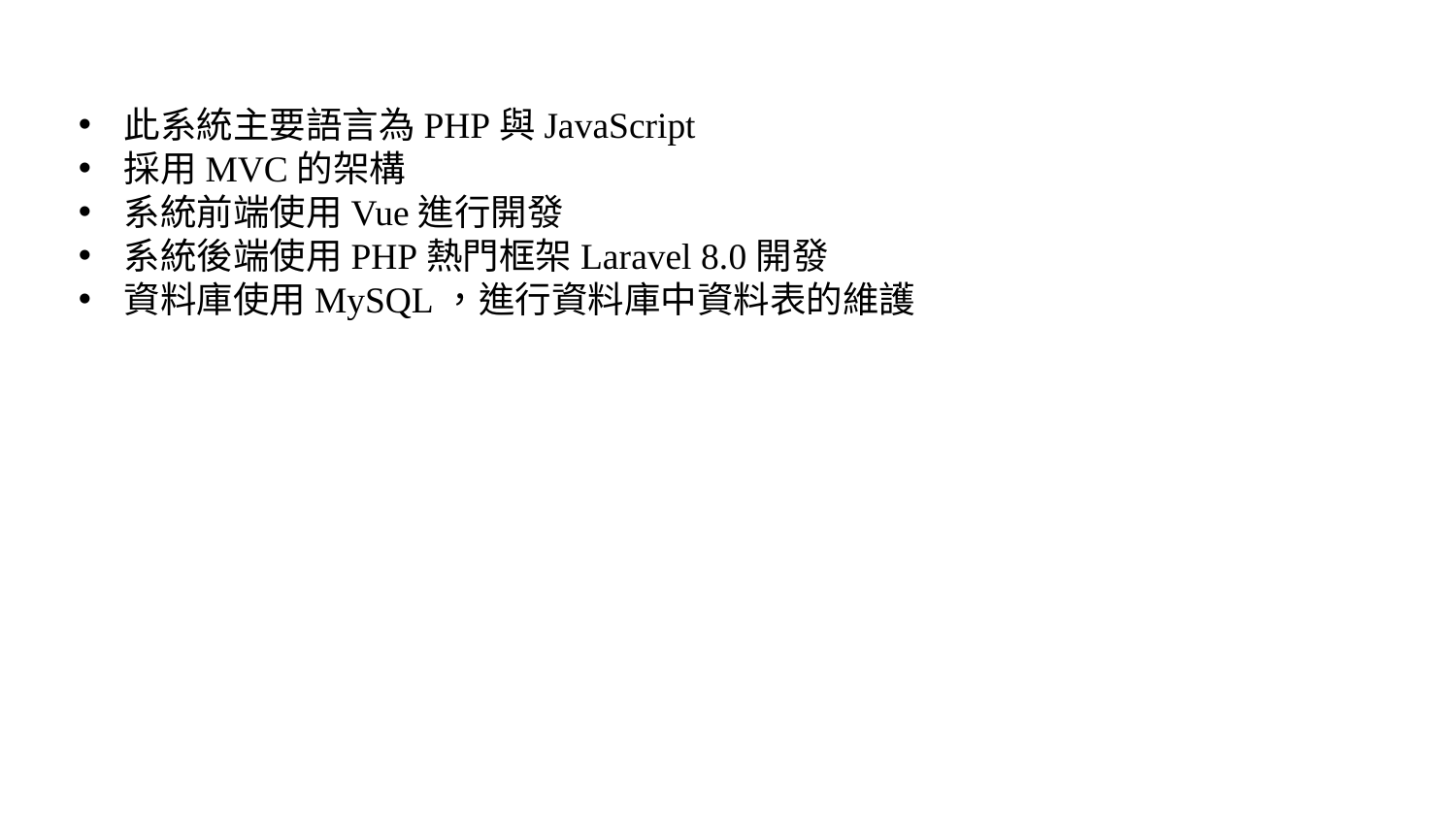

此系統主要語言為PHP與JavaScript
採用MVC的架構
系統前端使用Vue進行開發
系統後端使用PHP熱門框架Laravel 8.0開發
資料庫使用MySQL，進行資料庫中資料表的維護